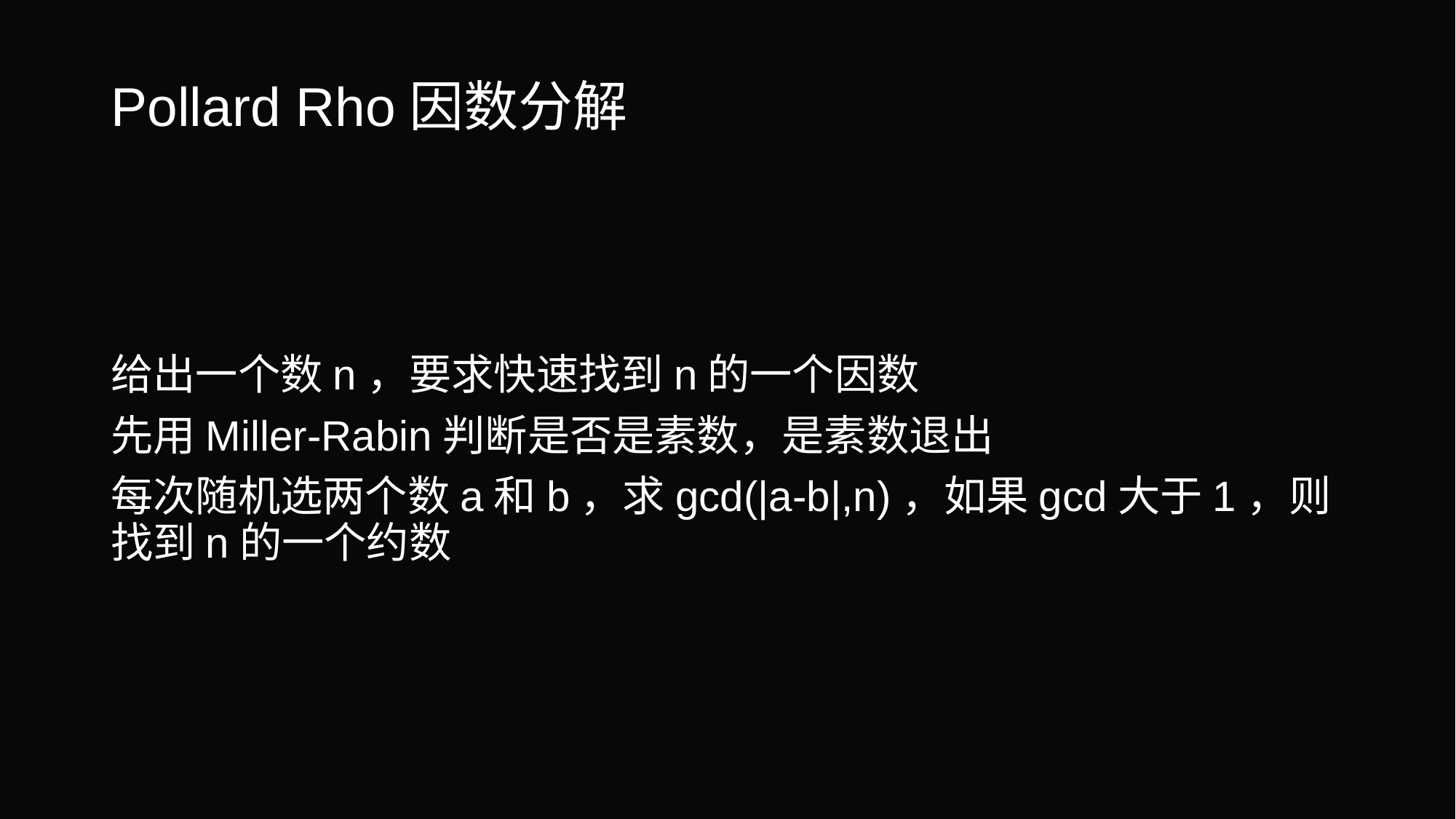

# Pollard Rho因数分解
给出一个数n，要求快速找到n的一个因数
先用Miller-Rabin判断是否是素数，是素数退出
每次随机选两个数a和b，求gcd(|a-b|,n)，如果gcd大于1，则找到n的一个约数